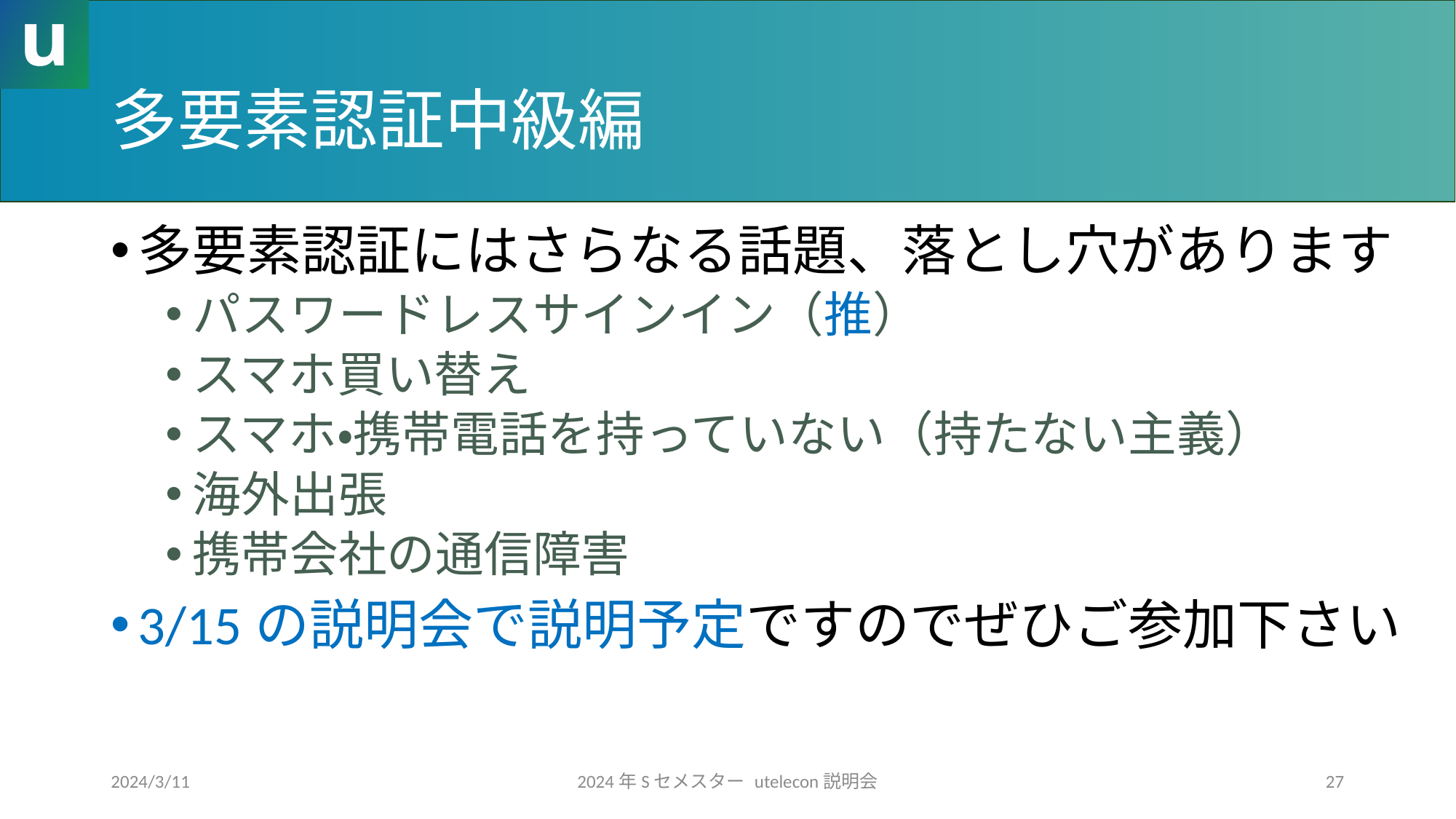

# 多要素認証中級編
多要素認証にはさらなる話題、落とし穴があります
パスワードレスサインイン（推）
スマホ買い替え
スマホ・携帯電話を持っていない（持たない主義）
海外出張
携帯会社の通信障害
3/15の説明会で説明予定ですのでぜひご参加下さい
2024/3/11
2024年Sセメスター utelecon説明会
27